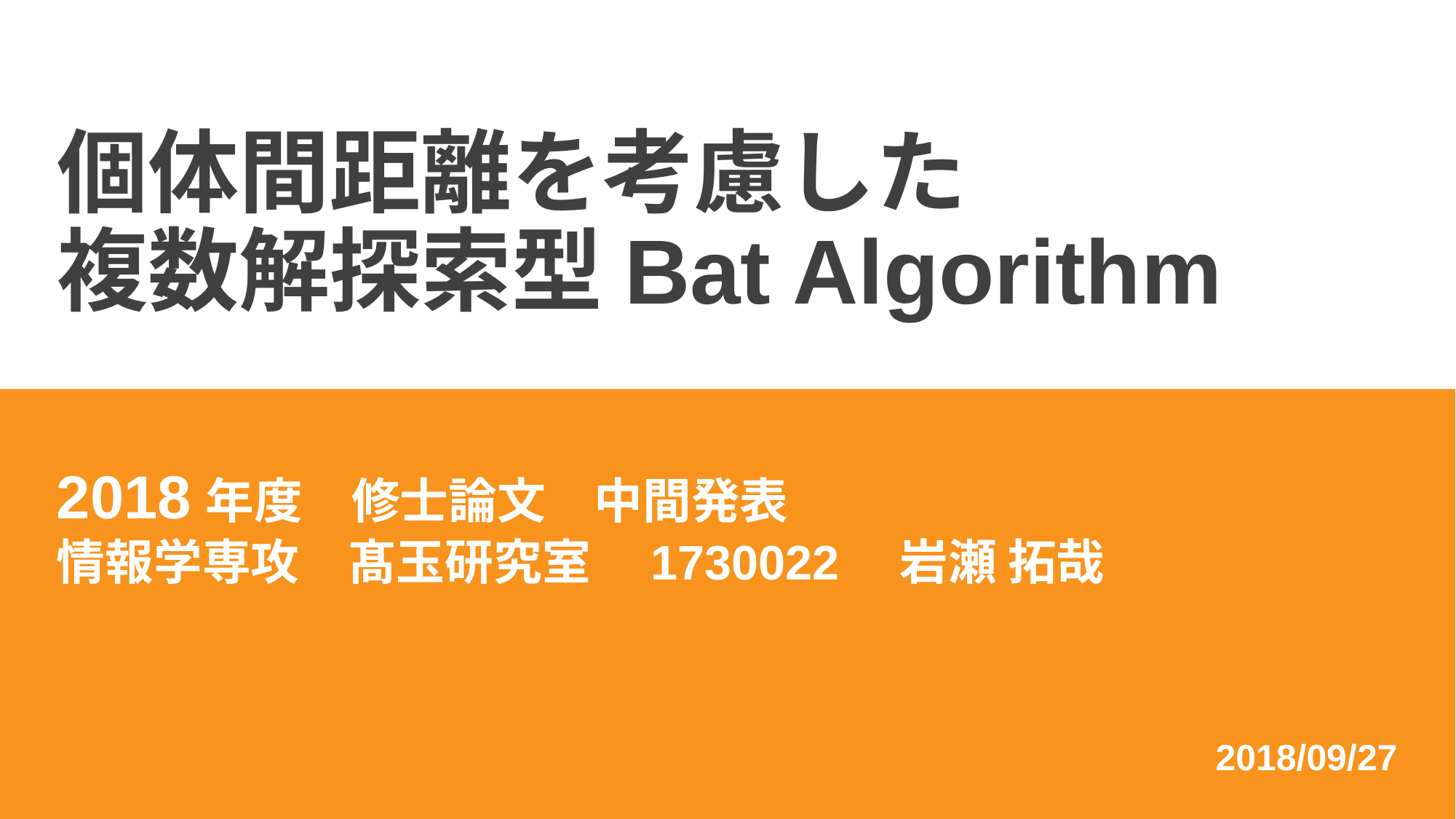

# 個体間距離を考慮した 複数解探索型Bat Algorithm
2018年度　修士論文　中間発表
情報学専攻　髙玉研究室　1730022　岩瀬 拓哉
2018/09/27